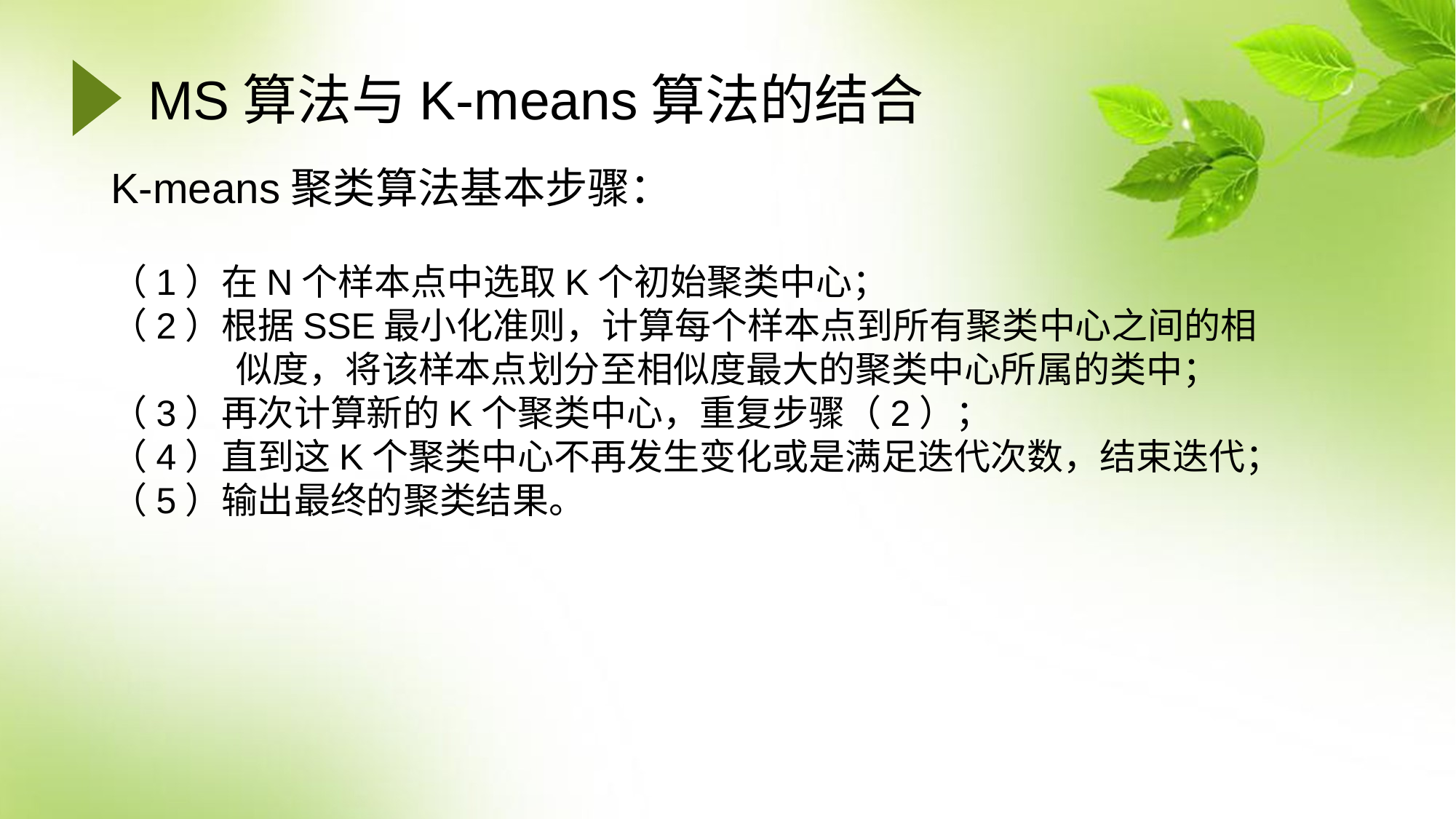

# MS算法与K-means算法的结合
K-means聚类算法基本步骤：
（1）在N个样本点中选取K个初始聚类中心；
（2）根据SSE最小化准则，计算每个样本点到所有聚类中心之间的相		  似度，将该样本点划分至相似度最大的聚类中心所属的类中；
（3）再次计算新的K个聚类中心，重复步骤（2）；
（4）直到这K个聚类中心不再发生变化或是满足迭代次数，结束迭代；
（5）输出最终的聚类结果。